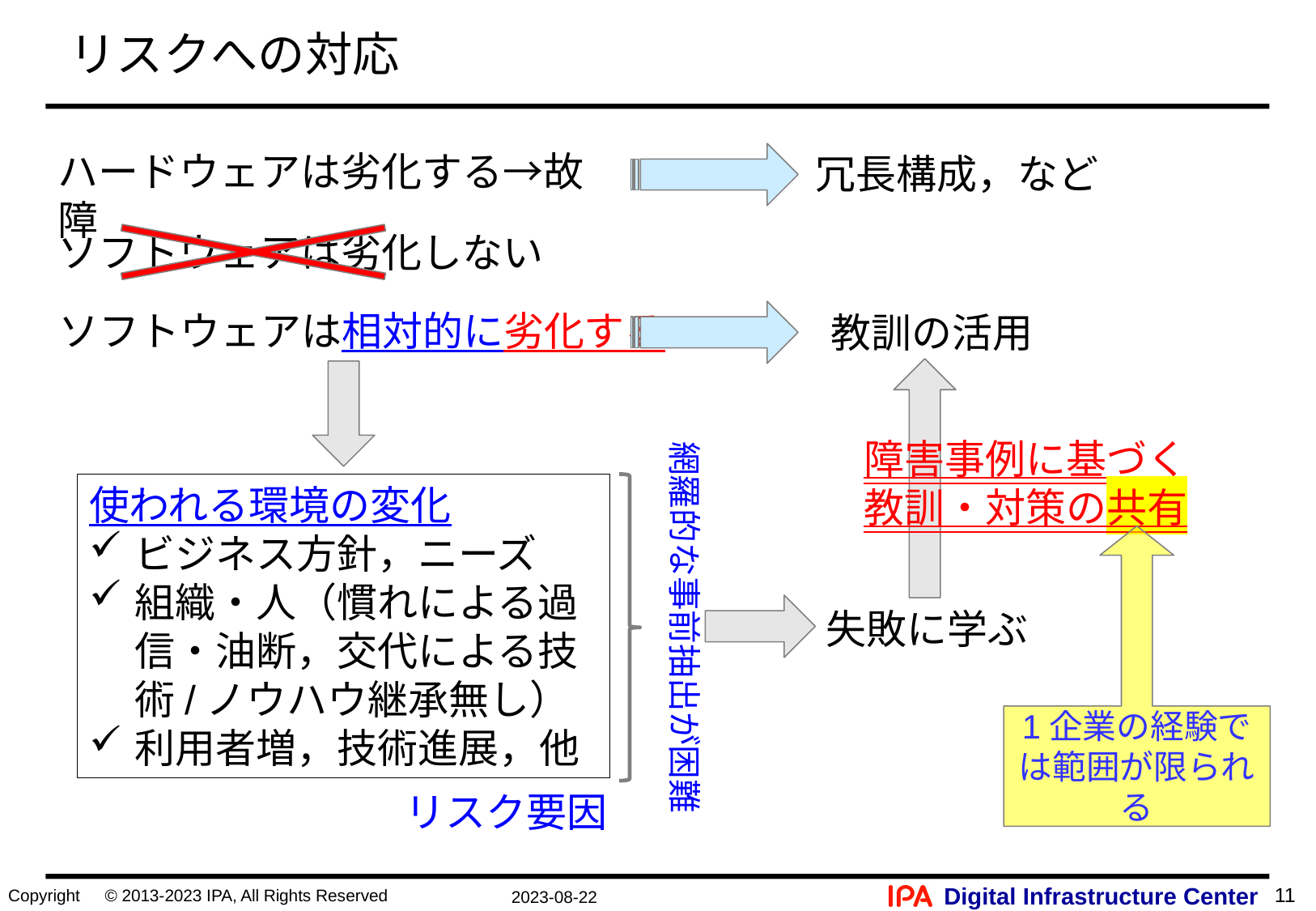

# リスクへの対応
ハードウェアは劣化する→故障
冗長構成，など

ソフトウェアは劣化しない
ソフトウェアは相対的に劣化する

教訓の活用

網羅的な事前抽出が困難
障害事例に基づく
教訓・対策の共有
使われる環境の変化
ビジネス方針，ニーズ
組織・人（慣れによる過信・油断，交代による技術/ノウハウ継承無し）
利用者増，技術進展，他

1企業の経験では範囲が限られる

失敗に学ぶ
リスク要因